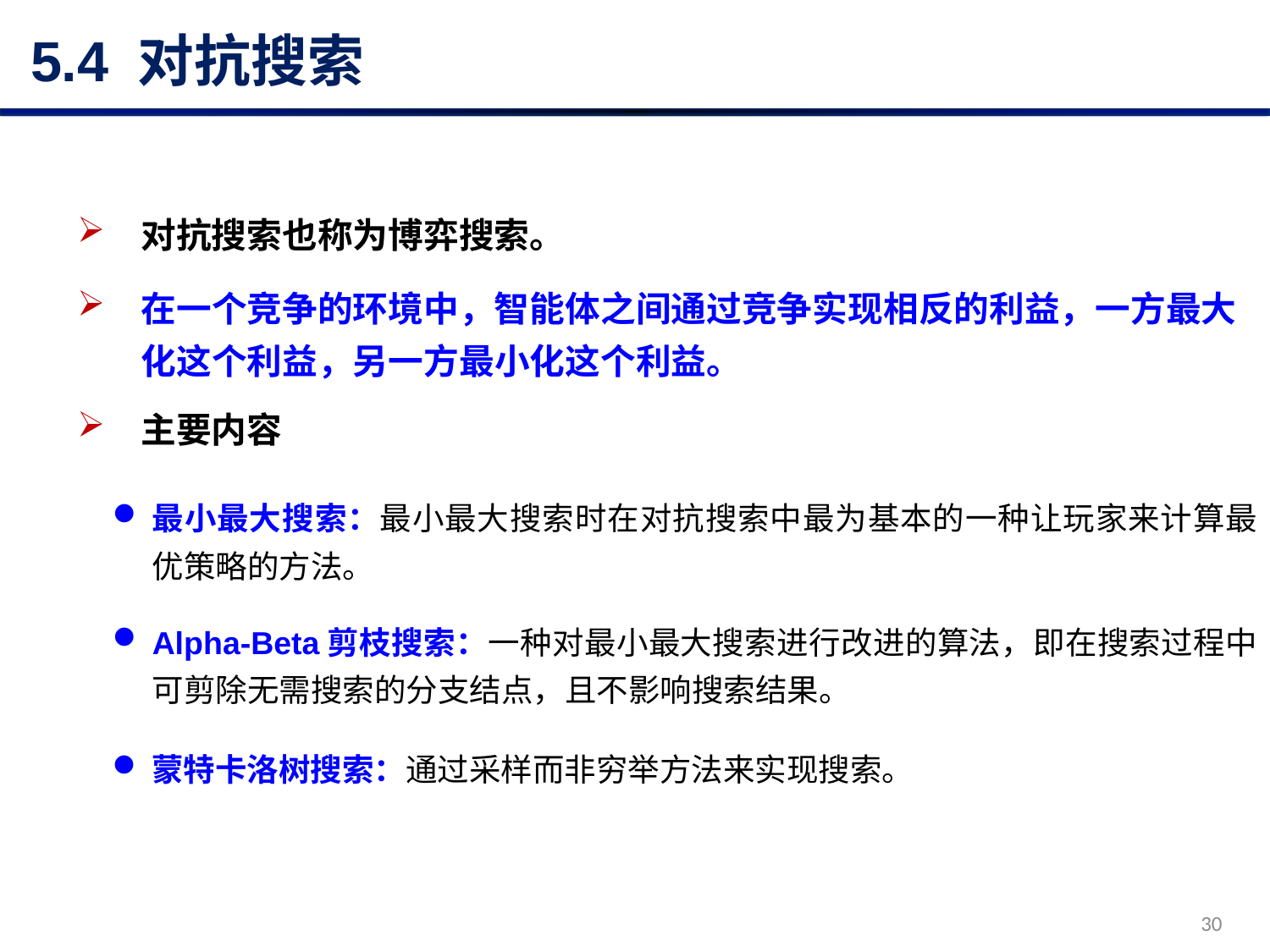

# 5.4 对抗搜索
对抗搜索也称为博弈搜索。
在一个竞争的环境中，智能体之间通过竞争实现相反的利益，一方最大化这个利益，另一方最小化这个利益。
主要内容
最小最大搜索：最小最大搜索时在对抗搜索中最为基本的一种让玩家来计算最优策略的方法。
Alpha-Beta剪枝搜索：一种对最小最大搜索进行改进的算法，即在搜索过程中可剪除无需搜索的分支结点，且不影响搜索结果。
蒙特卡洛树搜索：通过采样而非穷举方法来实现搜索。
30